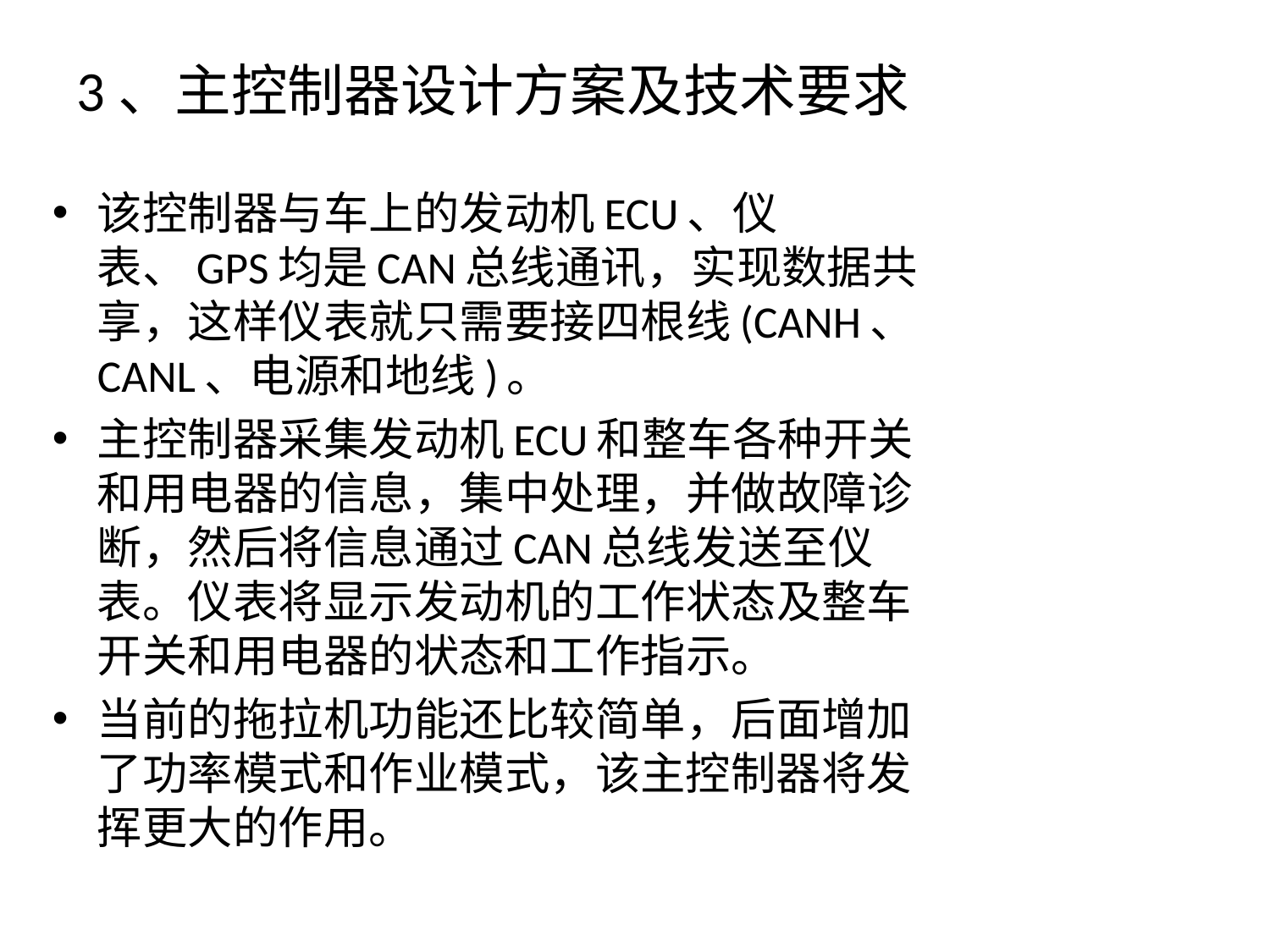

# 3、主控制器设计方案及技术要求
该控制器与车上的发动机ECU、仪表、GPS均是CAN总线通讯，实现数据共享，这样仪表就只需要接四根线(CANH、CANL、电源和地线)。
主控制器采集发动机ECU和整车各种开关和用电器的信息，集中处理，并做故障诊断，然后将信息通过CAN总线发送至仪表。仪表将显示发动机的工作状态及整车开关和用电器的状态和工作指示。
当前的拖拉机功能还比较简单，后面增加了功率模式和作业模式，该主控制器将发挥更大的作用。